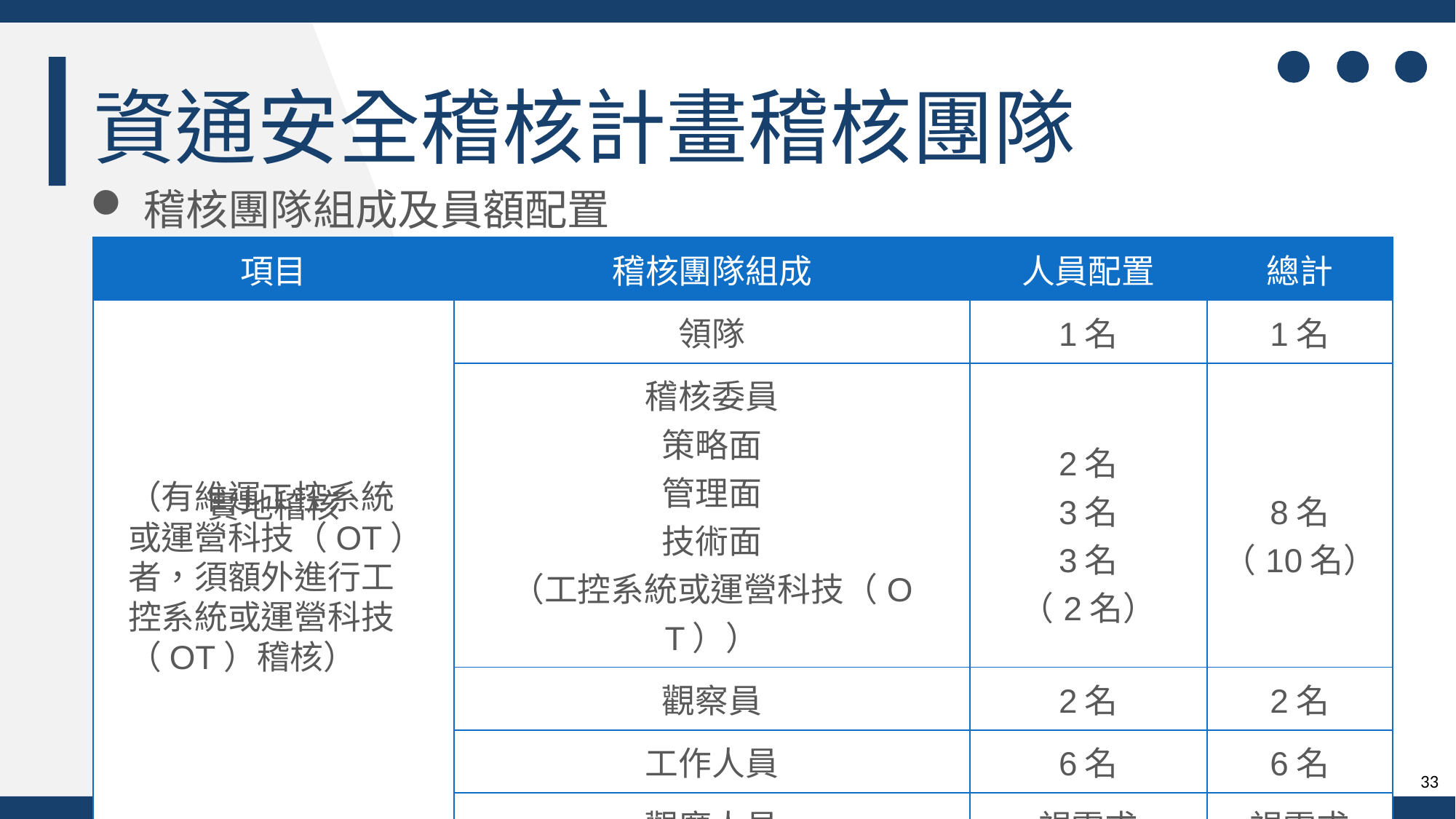

資通安全稽核計畫稽核團隊
稽核團隊組成及員額配置
| 項目 | 稽核團隊組成 | 人員配置 | 總計 |
| --- | --- | --- | --- |
| 實地稽核 | 領隊 | 1名 | 1名 |
|  | 稽核委員 策略面 管理面 技術面 （工控系統或運營科技（OT）） | 2名 3名 3名 （2名） | 8名 （10名） |
|  | 觀察員 | 2名 | 2名 |
|  | 工作人員 | 6名 | 6名 |
|  | 觀摩人員 | 視需求 | 視需求 |
| 技術檢測 | 資安院及資安署檢測人員 | 12名 | 12名 |
（有維運工控系統或運營科技（OT）者，須額外進行工控系統或運營科技（OT）稽核）